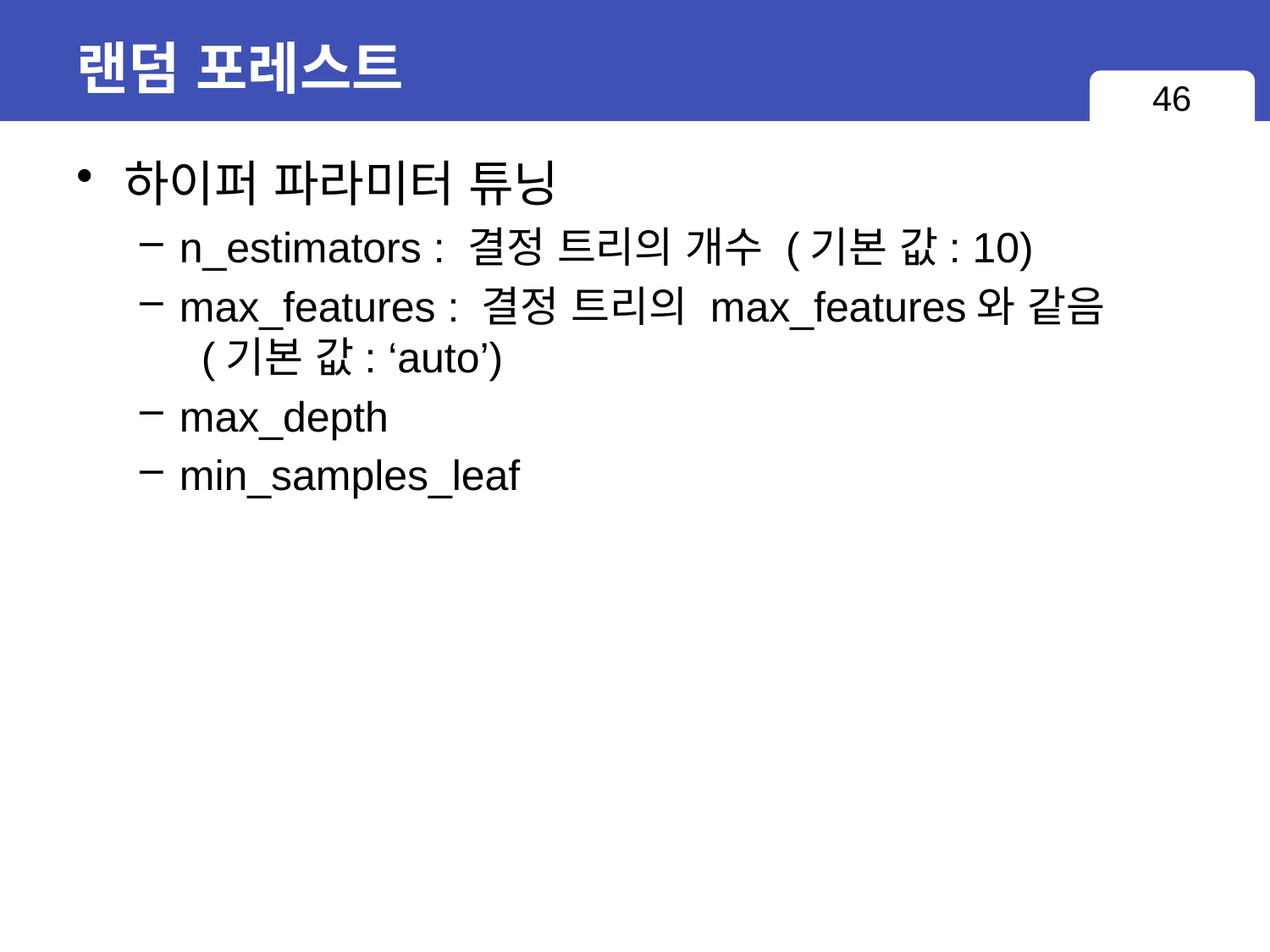

# 랜덤 포레스트
46
하이퍼 파라미터 튜닝
n_estimators : 결정 트리의 개수 (기본 값: 10)
max_features : 결정 트리의 max_features와 같음
 (기본 값: ‘auto’)
max_depth
min_samples_leaf